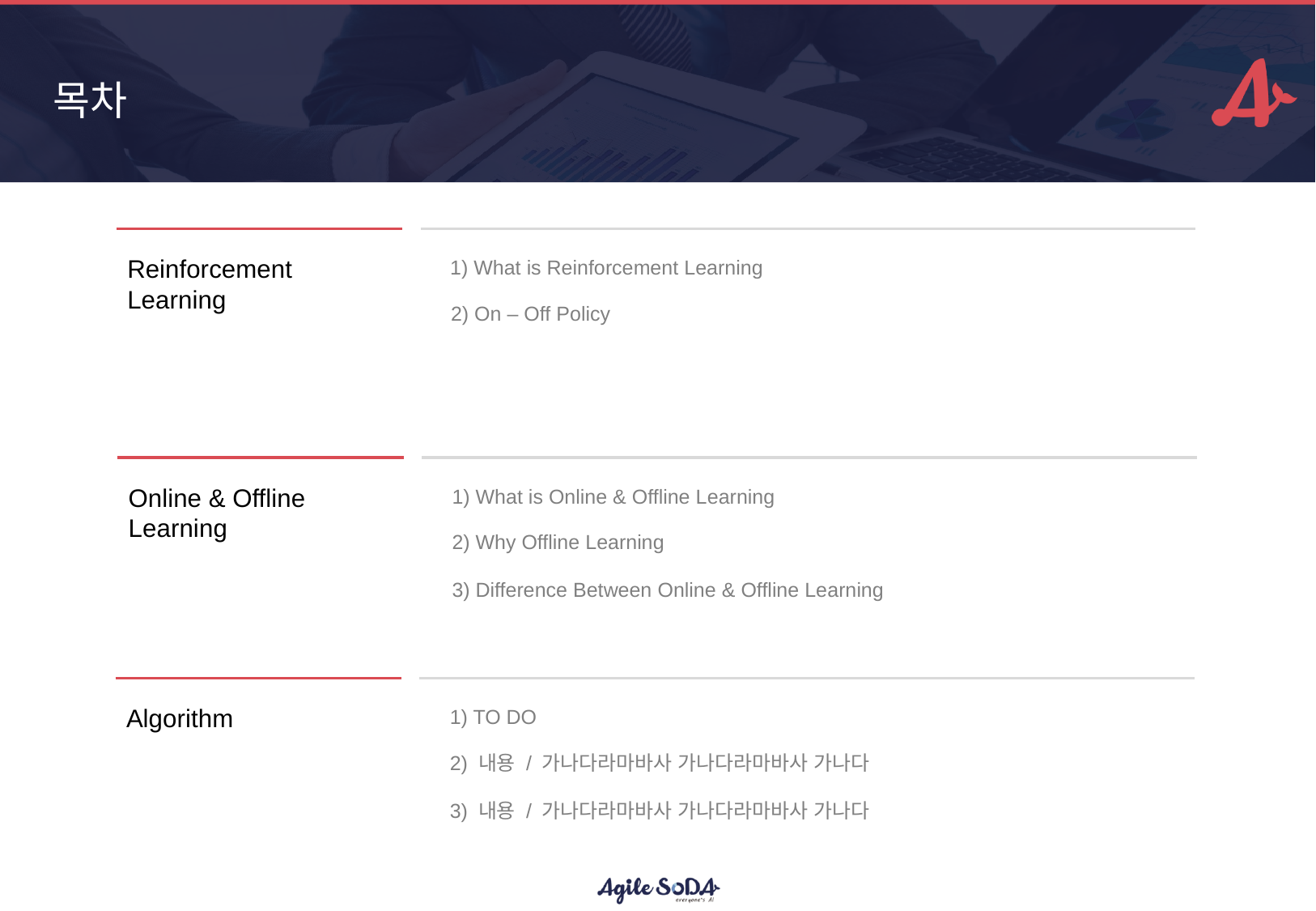

목차

Reinforcement
Learning
1) What is Reinforcement Learning
2) On – Off Policy
Online & Offline Learning
1) What is Online & Offline Learning
2) Why Offline Learning
3) Difference Between Online & Offline Learning
Algorithm
1) TO DO
2) 내용 / 가나다라마바사 가나다라마바사 가나다
3) 내용 / 가나다라마바사 가나다라마바사 가나다